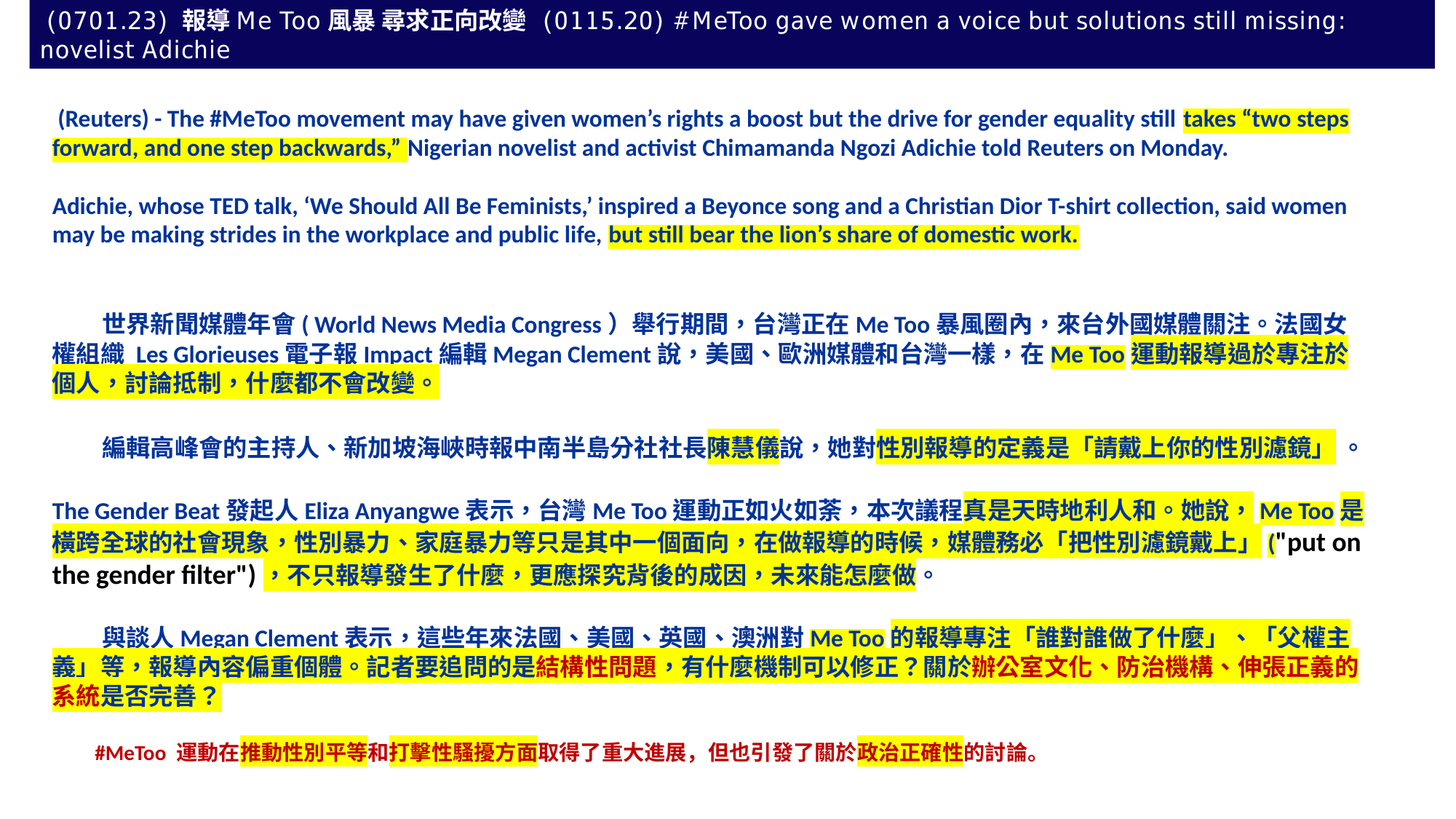

(0701.23) 報導Me Too風暴 尋求正向改變  (0115.20) #MeToo gave women a voice but solutions still missing: novelist Adichie
 (Reuters) - The #MeToo movement may have given women’s rights a boost but the drive for gender equality still takes “two steps forward, and one step backwards,” Nigerian novelist and activist Chimamanda Ngozi Adichie told Reuters on Monday.

Adichie, whose TED talk, ‘We Should All Be Feminists,’ inspired a Beyonce song and a Christian Dior T-shirt collection, said women may be making strides in the workplace and public life, but still bear the lion’s share of domestic work.

       世界新聞媒體年會( World News Media Congress）舉行期間，台灣正在Me Too暴風圈內，來台外國媒體關注。法國女權組織 Les Glorieuses電子報Impact編輯Megan Clement說，美國、歐洲媒體和台灣一樣，在Me Too運動報導過於專注於個人，討論抵制，什麼都不會改變。

       編輯高峰會的主持人、新加坡海峽時報中南半島分社社長陳慧儀說，她對性別報導的定義是「請戴上你的性別濾鏡」 。

The Gender Beat發起人Eliza Anyangwe表示，台灣Me Too運動正如火如荼，本次議程真是天時地利人和。她說，Me Too是橫跨全球的社會現象，性別暴力、家庭暴力等只是其中一個面向，在做報導的時候，媒體務必「把性別濾鏡戴上」("put on the gender filter")，不只報導發生了什麼，更應探究背後的成因，未來能怎麼做。

        與談人Megan Clement表示，這些年來法國、美國、英國、澳洲對Me Too的報導專注「誰對誰做了什麼」、「父權主義」等，報導內容偏重個體。記者要追問的是結構性問題，有什麼機制可以修正？關於辦公室文化、防治機構、伸張正義的系統是否完善？

         #MeToo 運動在推動性別平等和打擊性騷擾方面取得了重大進展，但也引發了關於政治正確性的討論。